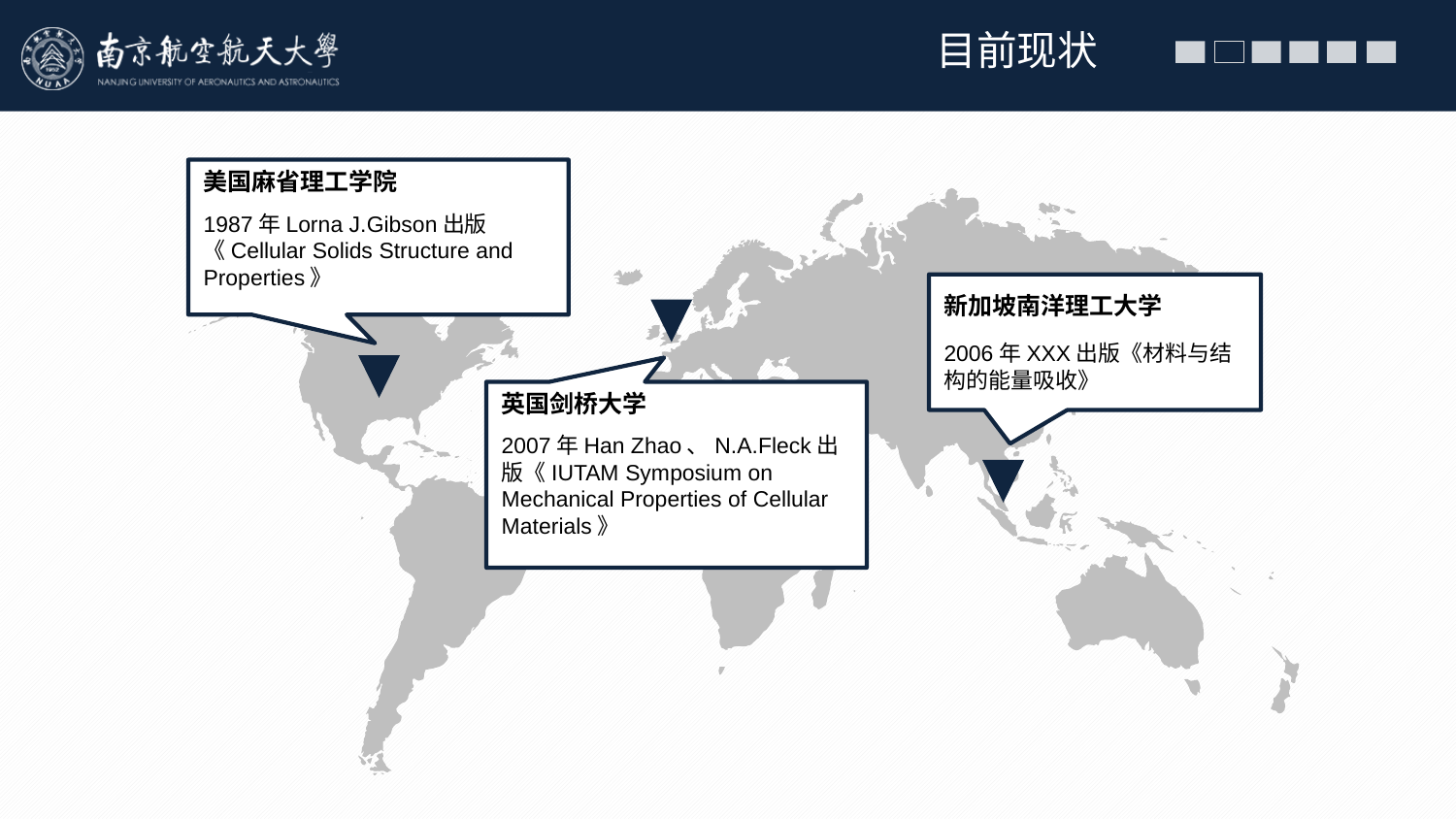

目前现状
美国麻省理工学院

1987年Lorna J.Gibson出版《Cellular Solids Structure and Properties》

新加坡南洋理工大学
2006年XXX出版《材料与结构的能量吸收》

英国剑桥大学

2007年Han Zhao、N.A.Fleck出版《IUTAM Symposium on Mechanical Properties of Cellular Materials》